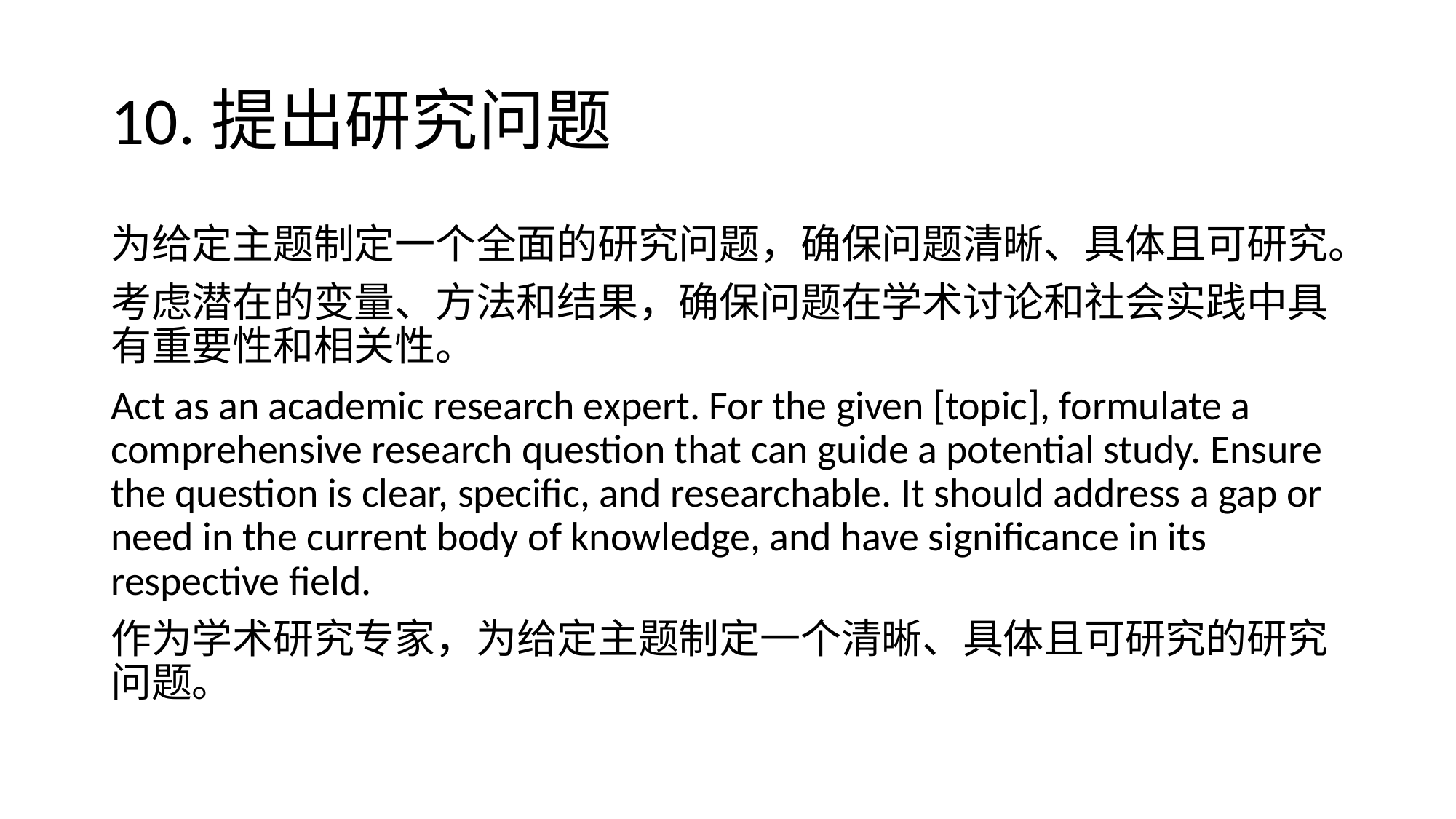

# 10.提出研究问题
为给定主题制定一个全面的研究问题，确保问题清晰、具体且可研究。
考虑潜在的变量、方法和结果，确保问题在学术讨论和社会实践中具有重要性和相关性。
Act as an academic research expert. For the given [topic], formulate a comprehensive research question that can guide a potential study. Ensure the question is clear, specific, and researchable. It should address a gap or need in the current body of knowledge, and have significance in its respective field.
作为学术研究专家，为给定主题制定一个清晰、具体且可研究的研究问题。